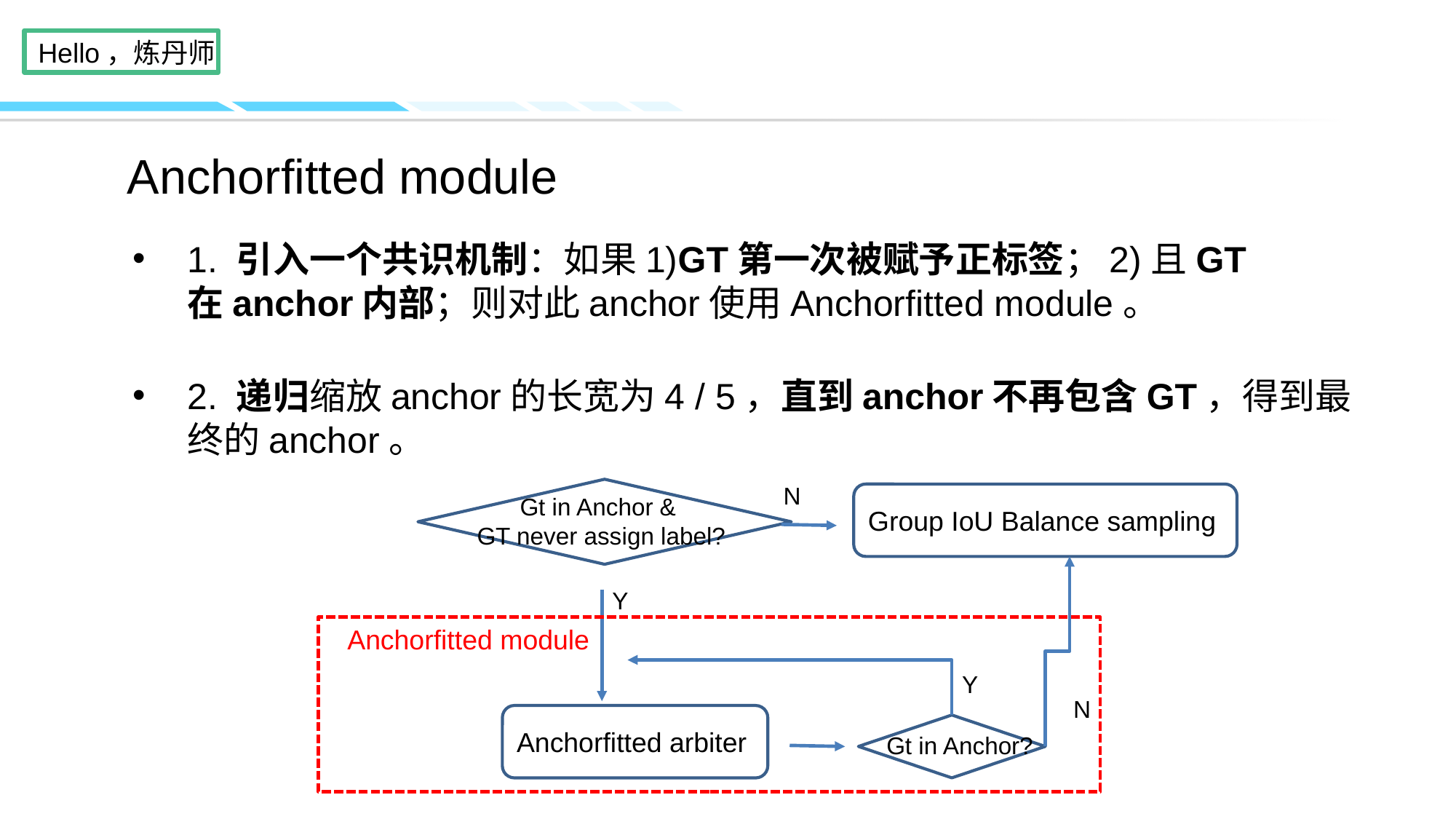

# Anchorfitted module
1. 引入一个共识机制：如果1)GT第一次被赋予正标签；2)且GT在anchor内部；则对此anchor使用Anchorfitted module。
2. 递归缩放anchor的长宽为4 / 5，直到anchor不再包含GT，得到最终的anchor。

N

Group IoU Balance sampling
Gt in Anchor &
GT never assign label?
Y
Anchorfitted module

Y
N
Anchorfitted arbiter

Gt in Anchor?